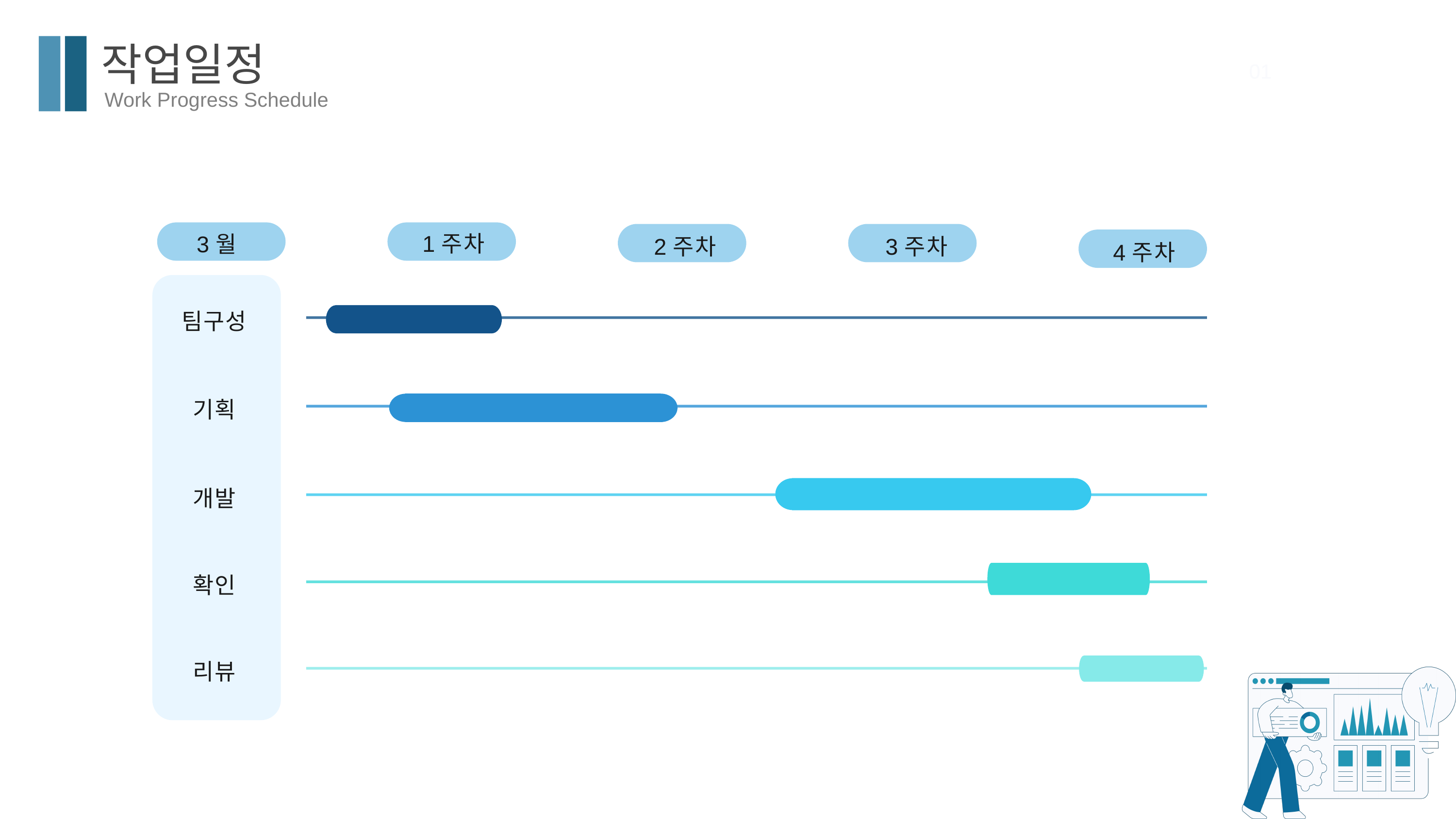

작업일정

01
Work Progress Schedule

1주차
3월

2주차
3주차
4주차

팀구성

기획

개발

확인

리뷰